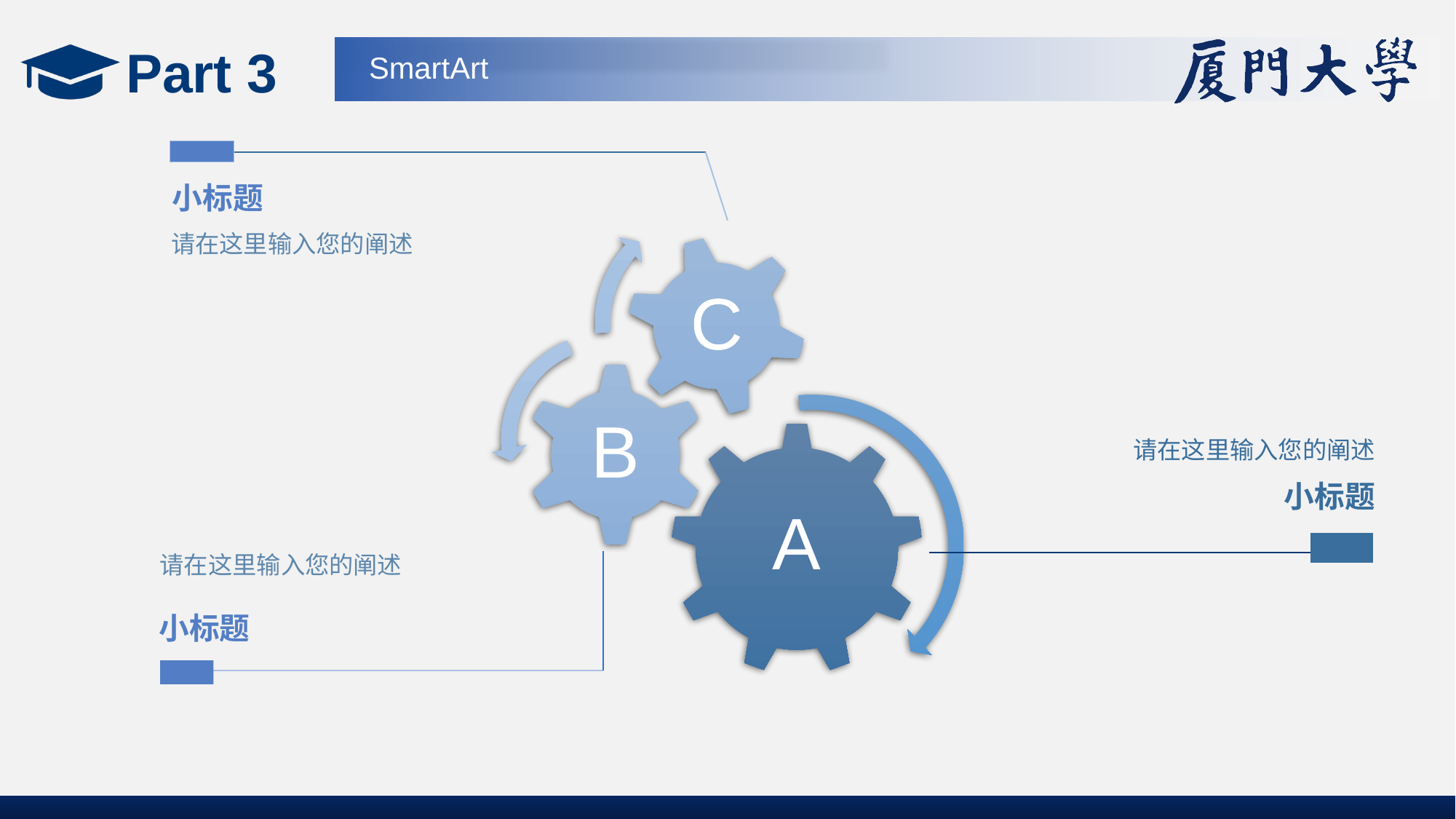

Part 3
SmartArt

小标题
A
B
C
请在这里输入您的阐述
请在这里输入您的阐述
小标题

请在这里输入您的阐述

小标题